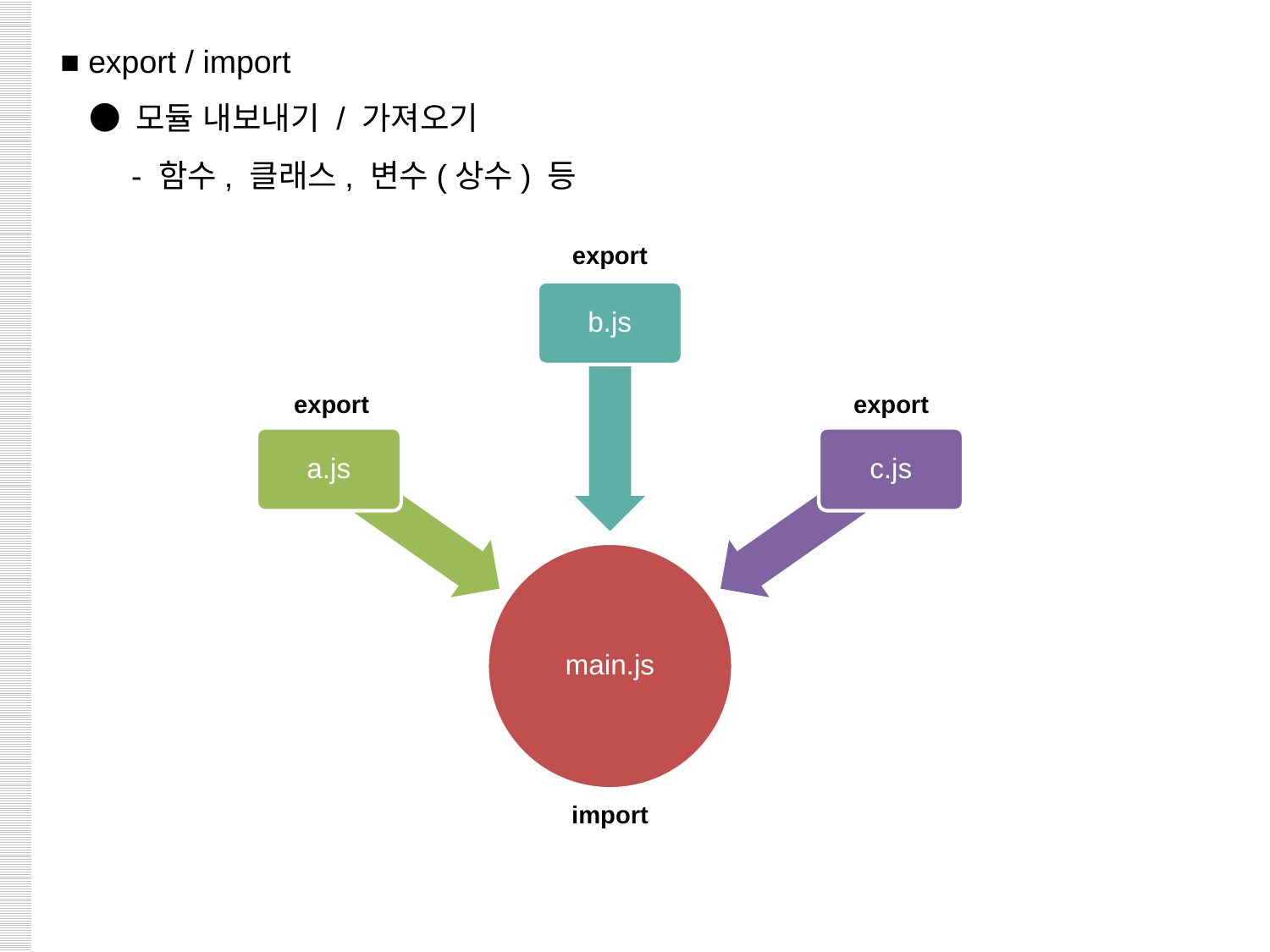

■ export / import
    ● 모듈 내보내기 / 가져오기
        - 함수, 클래스, 변수(상수) 등
export
b.js

a.js
c.js

main.js
export
export
import